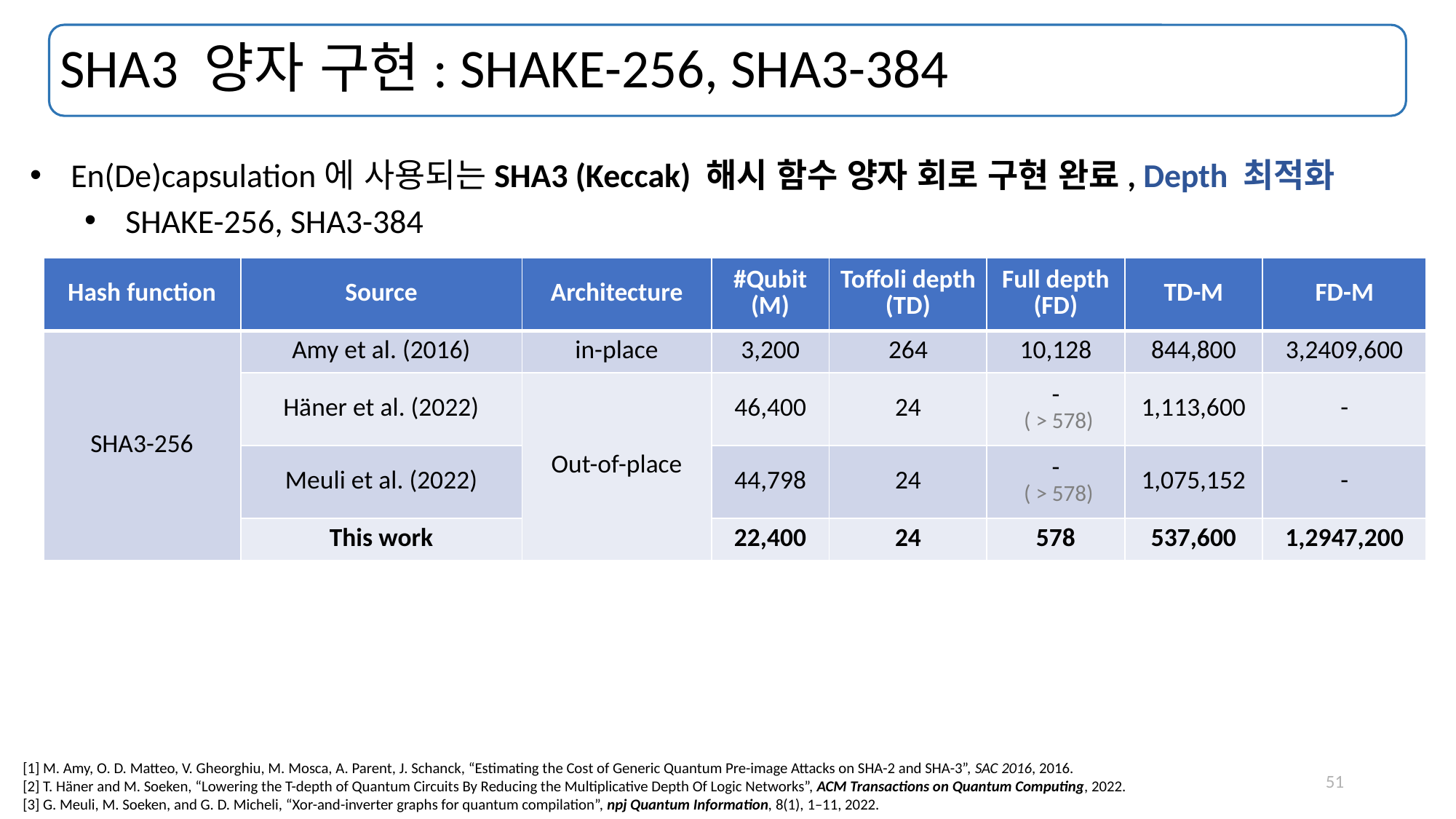

# SHA3 양자 구현: SHAKE-256, SHA3-384
En(De)capsulation에 사용되는SHA3 (Keccak) 해시 함수 양자 회로 구현 완료, Depth 최적화

SHAKE-256, SHA3-384

| Hash function | Source | Architecture | #Qubit (M) | Toffoli depth (TD) | Full depth (FD) | TD-M | FD-M |
| --- | --- | --- | --- | --- | --- | --- | --- |
| SHA3-256 | Amy et al. (2016) | in-place | 3,200 | 264 | 10,128 | 844,800 | 3,2409,600 |
|  | Häner et al. (2022) | Out-of-place | 46,400 | 24 | - ( > 578) | 1,113,600 | - |
|  | Meuli et al. (2022) |  | 44,798 | 24 | - ( > 578) | 1,075,152 | - |
|  | This work |  | 22,400 | 24 | 578 | 537,600 | 1,2947,200 |
[1] M. Amy, O. D. Matteo, V. Gheorghiu, M. Mosca, A. Parent, J. Schanck, “Estimating the Cost of Generic Quantum Pre-image Attacks on SHA-2 and SHA-3”, SAC 2016, 2016.
[2] T. Häner and M. Soeken, “Lowering the T-depth of Quantum Circuits By Reducing the Multiplicative Depth Of Logic Networks”, ACM Transactions on Quantum Computing, 2022.
[3] G. Meuli, M. Soeken, and G. D. Micheli, “Xor-and-inverter graphs for quantum compilation”, npj Quantum Information, 8(1), 1–11, 2022.
51